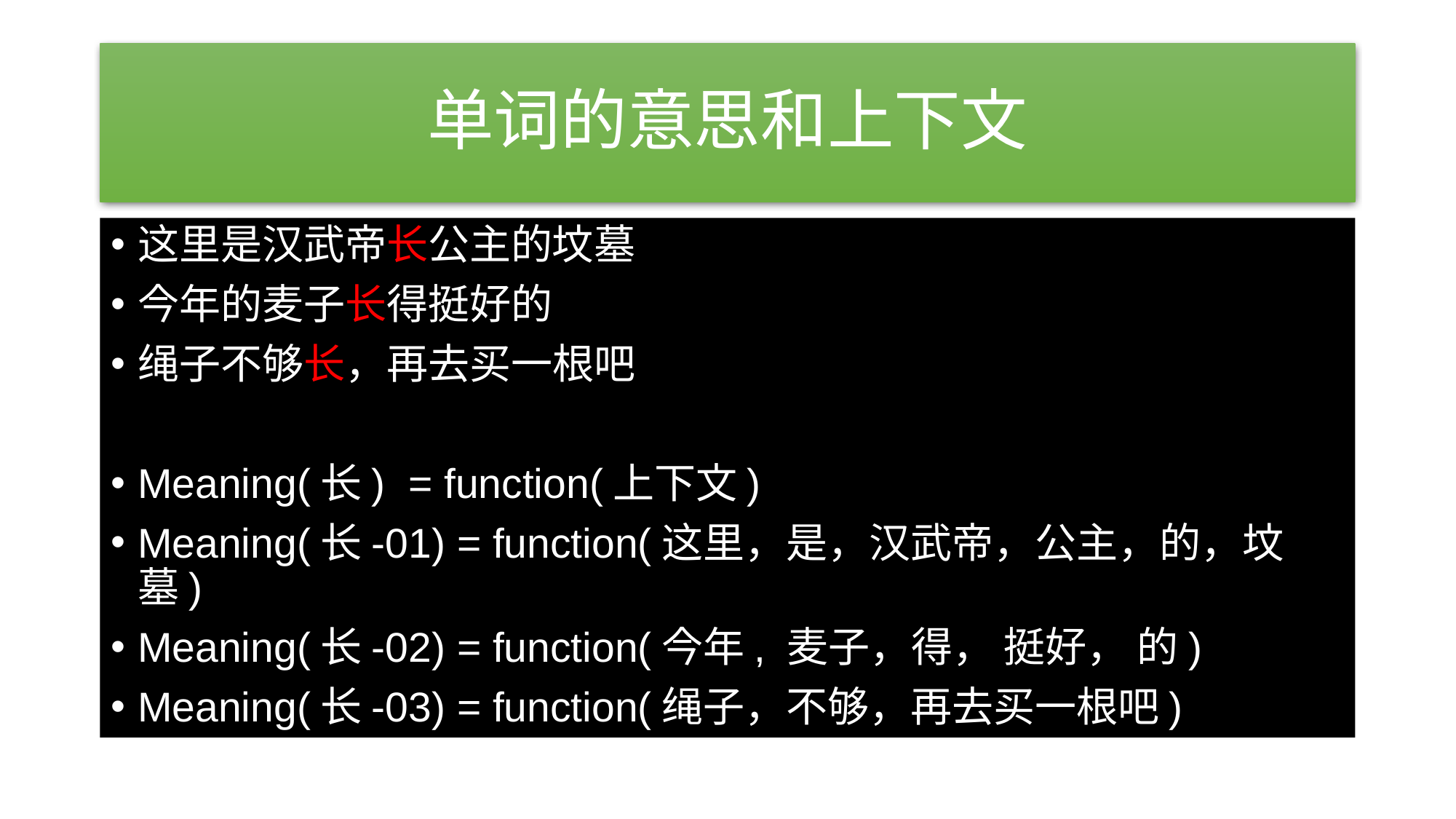

# 单词的意思和上下文
这里是汉武帝长公主的坟墓
今年的麦子长得挺好的
绳子不够长，再去买一根吧

Meaning(长)  = function(上下文)
Meaning(长-01) = function(这里，是，汉武帝，公主，的，坟墓)
Meaning(长-02) = function(今年, 麦子，得， 挺好， 的)
Meaning(长-03) = function(绳子，不够，再去买一根吧)